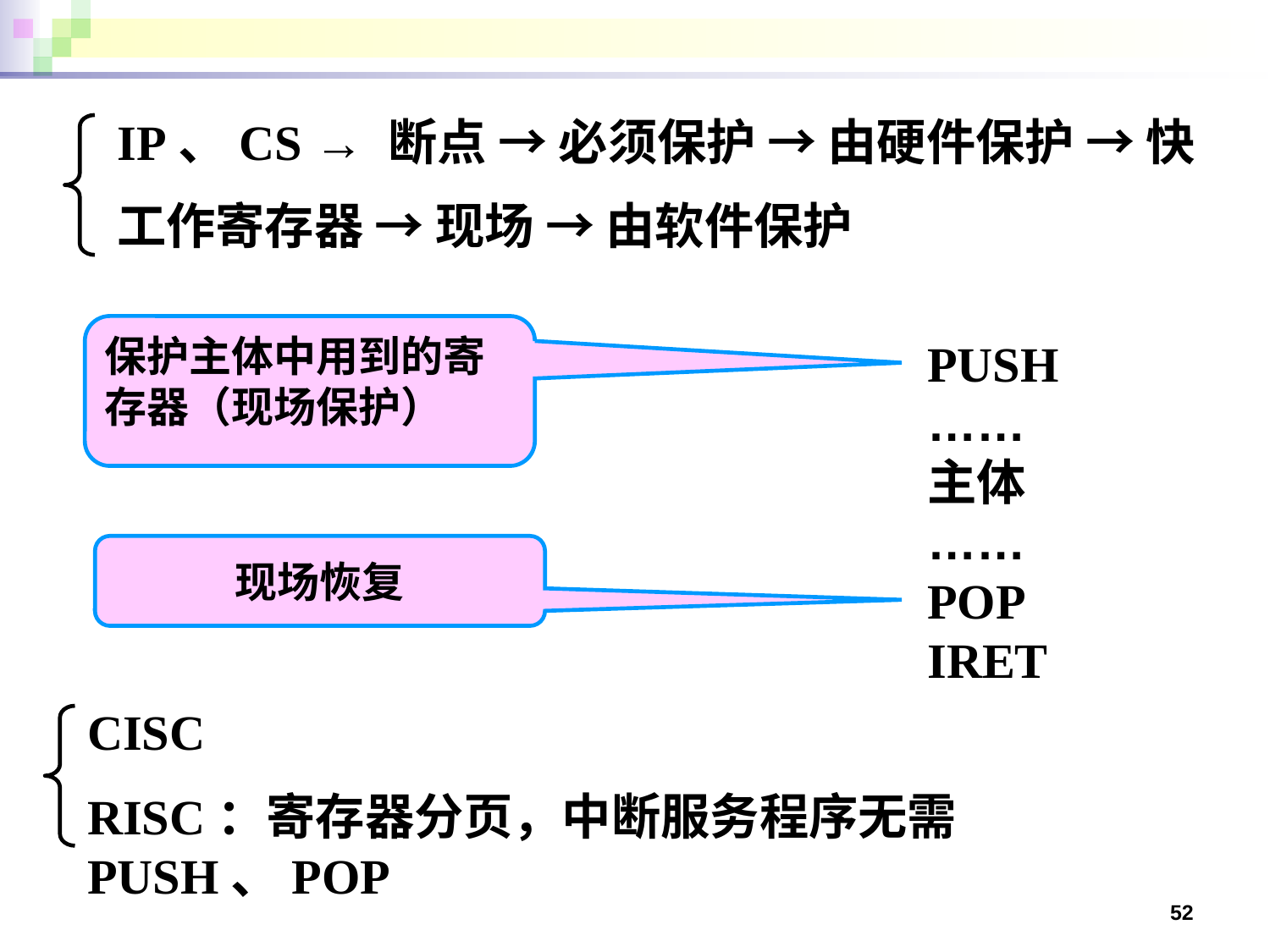

IP、CS → 断点 → 必须保护 → 由硬件保护 → 快
工作寄存器 → 现场 → 由软件保护

保护主体中用到的寄存器（现场保护）
PUSH
……
主体
……
POP
IRET
现场恢复
CISC
RISC：寄存器分页，中断服务程序无需PUSH、POP

52